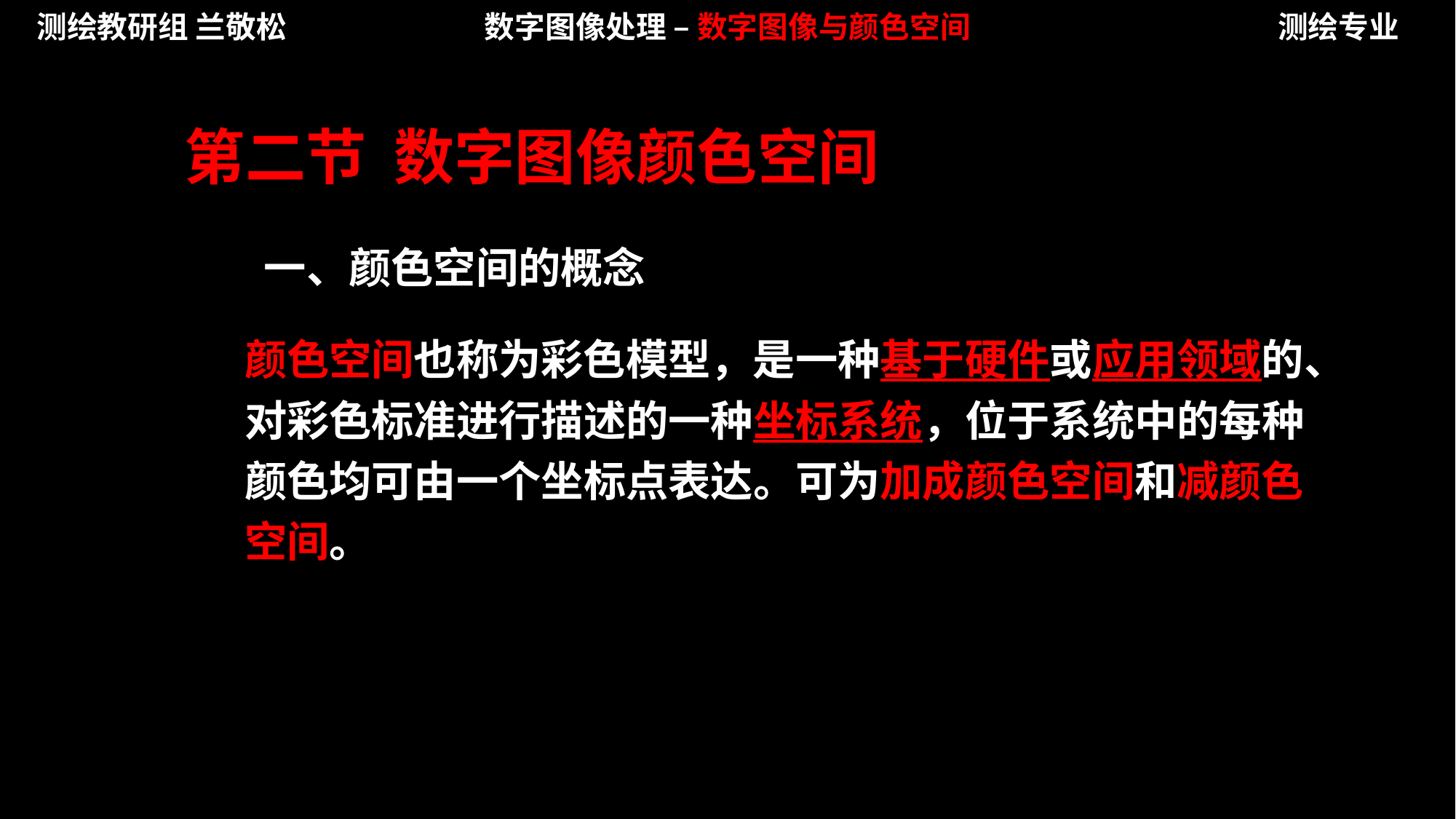

测绘教研组 兰敬松
数字图像处理 – 数字图像与颜色空间
测绘专业
第二节  数字图像颜色空间
一、颜色空间的概念
颜色空间也称为彩色模型，是一种基于硬件或应用领域的、对彩色标准进行描述的一种坐标系统，位于系统中的每种颜色均可由一个坐标点表达。可为加成颜色空间和减颜色空间。